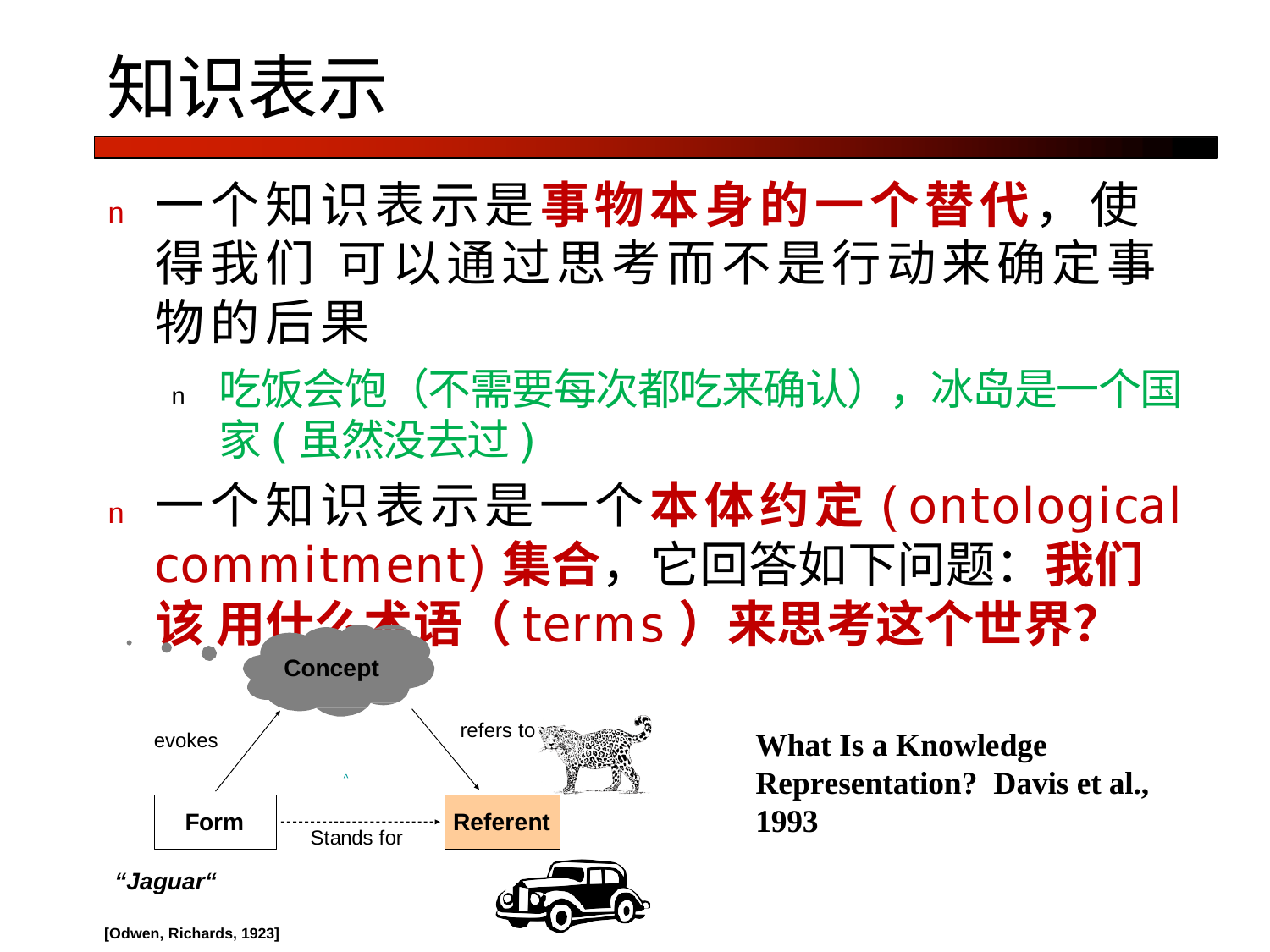

# 知识表示

n	一个知识表示是事物本身的一个替代，使得我们 可以通过思考而不是行动来确定事物的后果

n	吃饭会饱（不需要每次都吃来确认），冰岛是一个国 家(虽然没去过)

n	一个知识表示是一个本体约定(ontological commitment)集合，它回答如下问题：我们该 用什么术语（terms）来思考这个世界？

Concept

refers to
What Is a Knowledge Representation?  Davis et al., 1993
evokes
^

Form
Referent

Stands for

“Jaguar“
[Odwen, Richards, 1923]